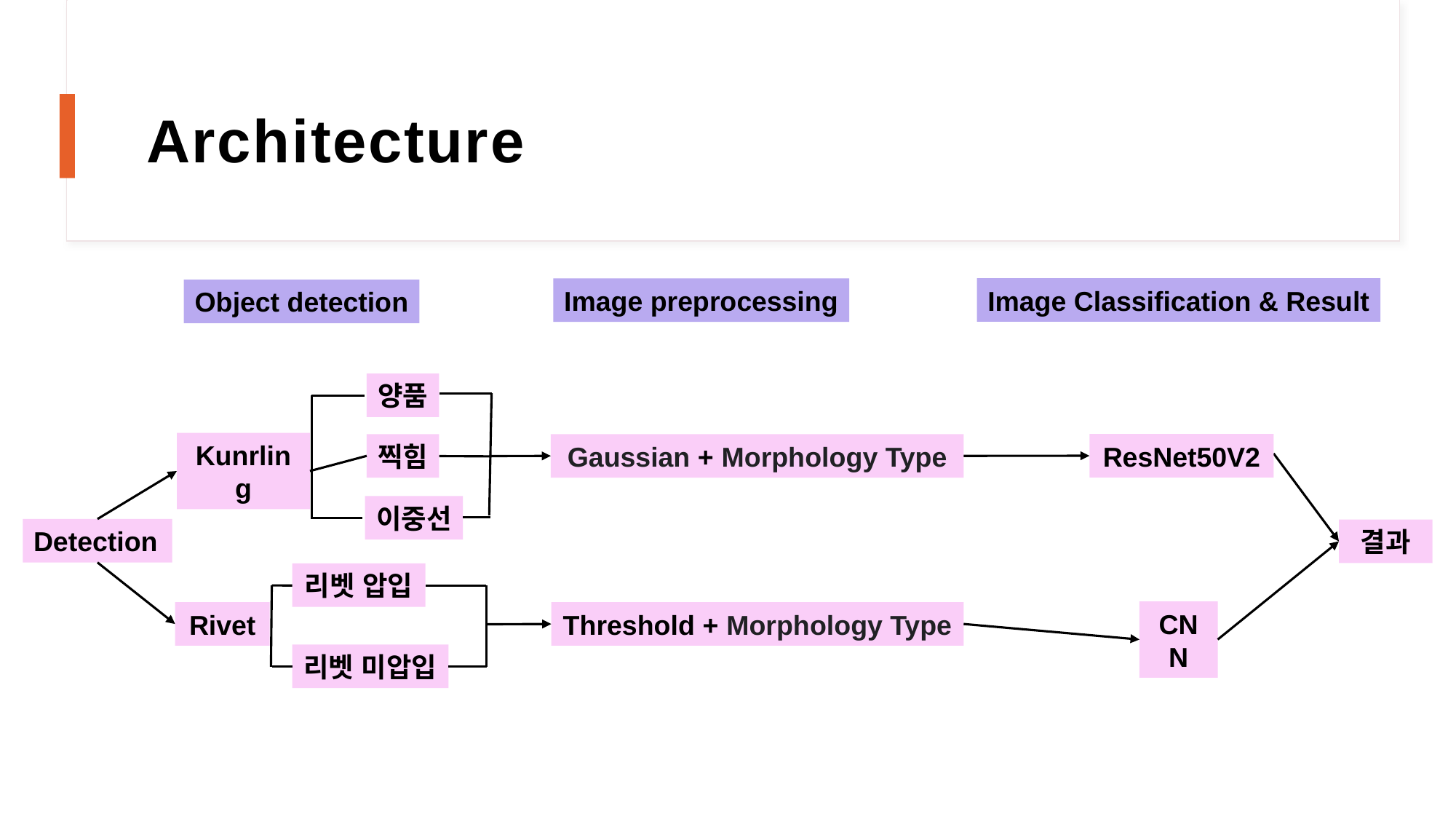

# Architecture
Image Classification & Result
Image preprocessing
Object detection
양품
Kunrling
ResNet50V2
찍힘
Gaussian + Morphology Type
이중선
Detection
결과
리벳 압입
CNN
Rivet
Threshold + Morphology Type
리벳 미압입